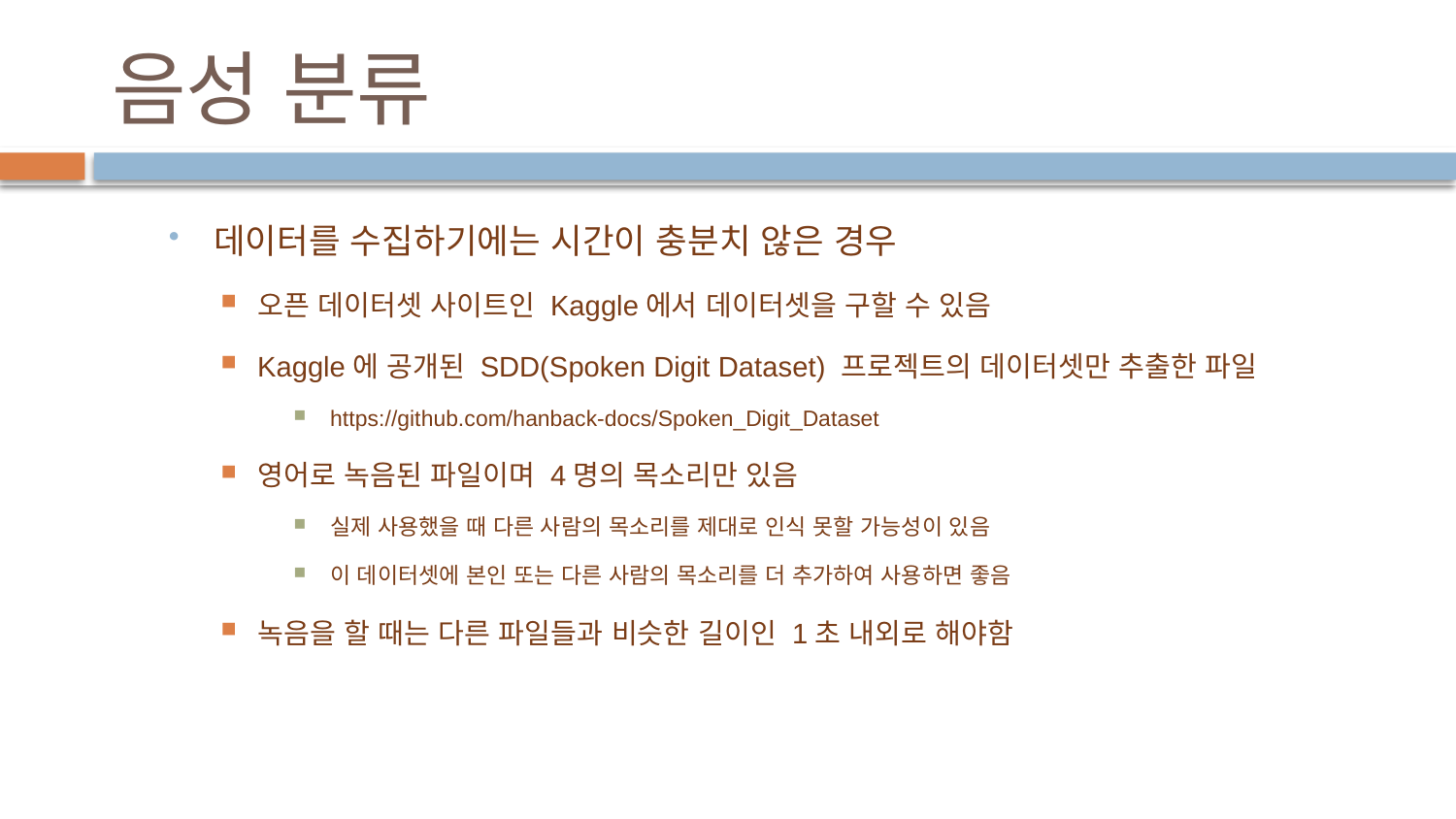

# 음성 분류
데이터를 수집하기에는 시간이 충분치 않은 경우
오픈 데이터셋 사이트인 Kaggle에서 데이터셋을 구할 수 있음
Kaggle에 공개된 SDD(Spoken Digit Dataset) 프로젝트의 데이터셋만 추출한 파일
https://github.com/hanback-docs/Spoken_Digit_Dataset
영어로 녹음된 파일이며 4명의 목소리만 있음
실제 사용했을 때 다른 사람의 목소리를 제대로 인식 못할 가능성이 있음
이 데이터셋에 본인 또는 다른 사람의 목소리를 더 추가하여 사용하면 좋음
녹음을 할 때는 다른 파일들과 비슷한 길이인 1초 내외로 해야함